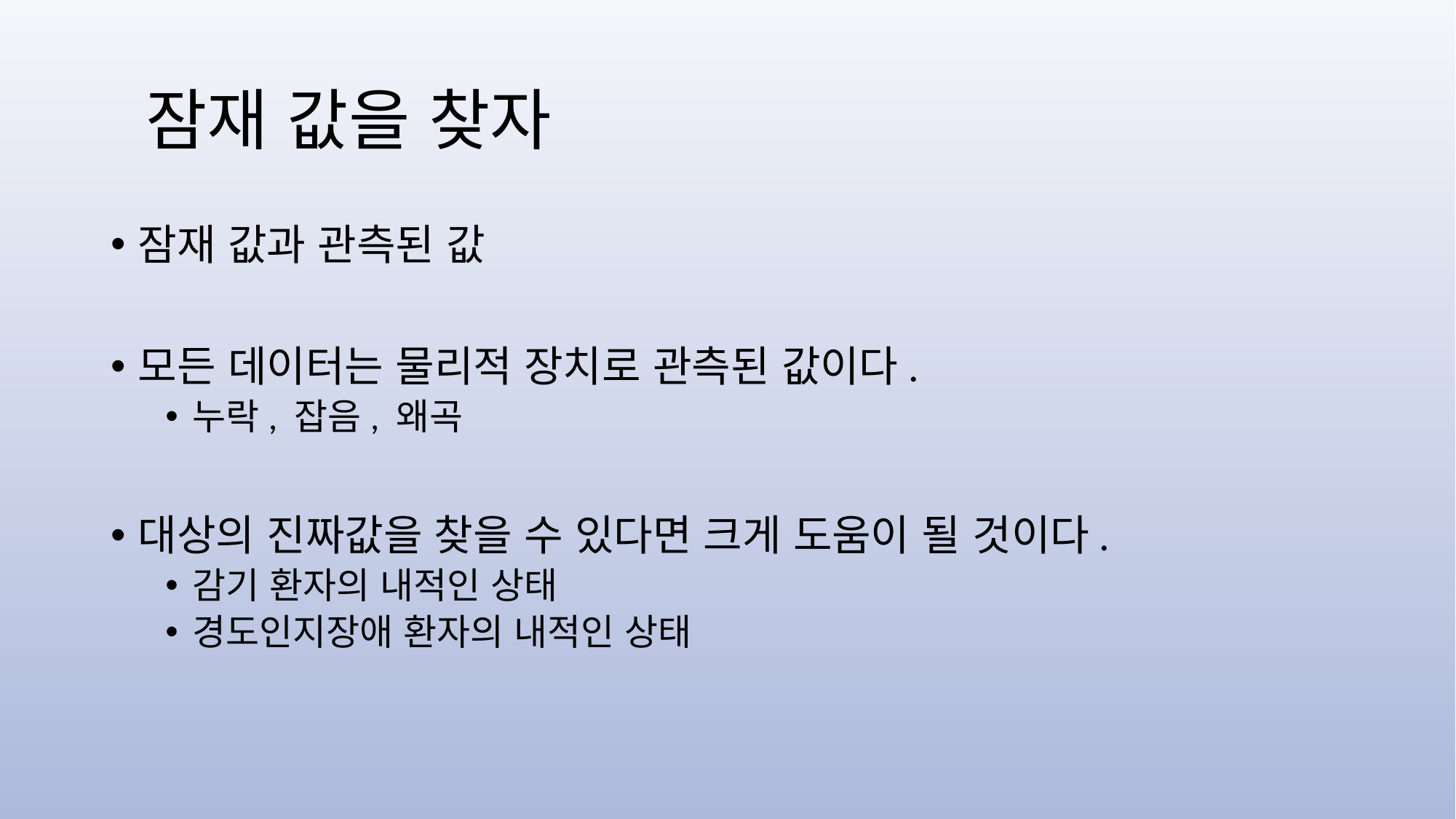

# 잠재 값을 찾자
잠재 값과 관측된 값

모든 데이터는 물리적 장치로 관측된 값이다.
누락, 잡음, 왜곡

대상의 진짜값을 찾을 수 있다면 크게 도움이 될 것이다.
감기 환자의 내적인 상태
경도인지장애 환자의 내적인 상태